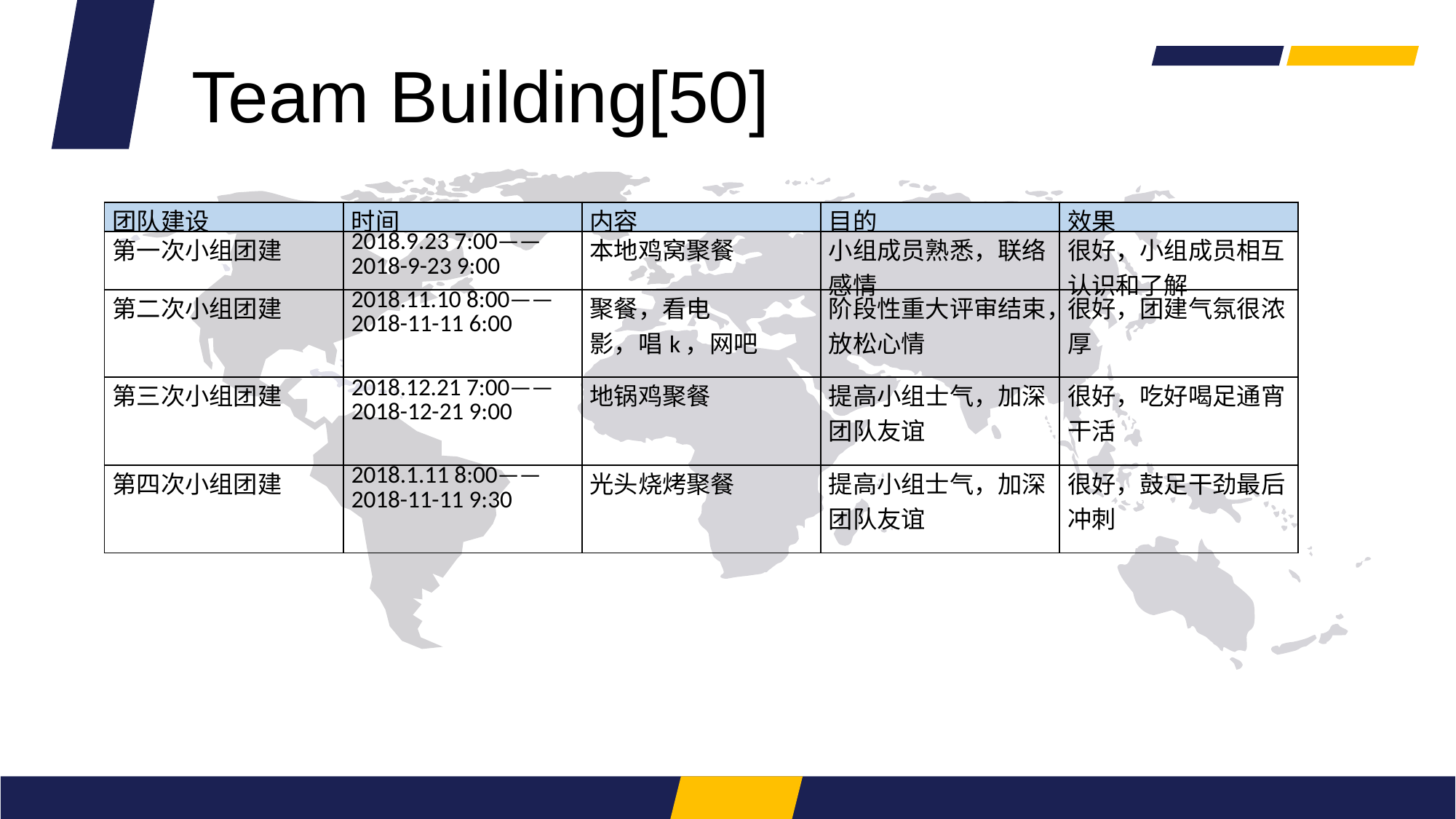

Team Building[50]

| 团队建设 | 时间 | 内容 | 目的 | 效果 |
| --- | --- | --- | --- | --- |
| 第一次小组团建 | 2018.9.23 7:00——2018-9-23 9:00 | 本地鸡窝聚餐 | 小组成员熟悉，联络感情 | 很好，小组成员相互认识和了解 |
| 第二次小组团建 | 2018.11.10 8:00——2018-11-11 6:00 | 聚餐，看电 影，唱k，网吧 | 阶段性重大评审结束，放松心情 | 很好，团建气氛很浓厚 |
| 第三次小组团建 | 2018.12.21 7:00——2018-12-21 9:00 | 地锅鸡聚餐 | 提高小组士气，加深团队友谊 | 很好，吃好喝足通宵干活 |
| 第四次小组团建 | 2018.1.11 8:00——2018-11-11 9:30 | 光头烧烤聚餐 | 提高小组士气，加深团队友谊 | 很好，鼓足干劲最后冲刺 |